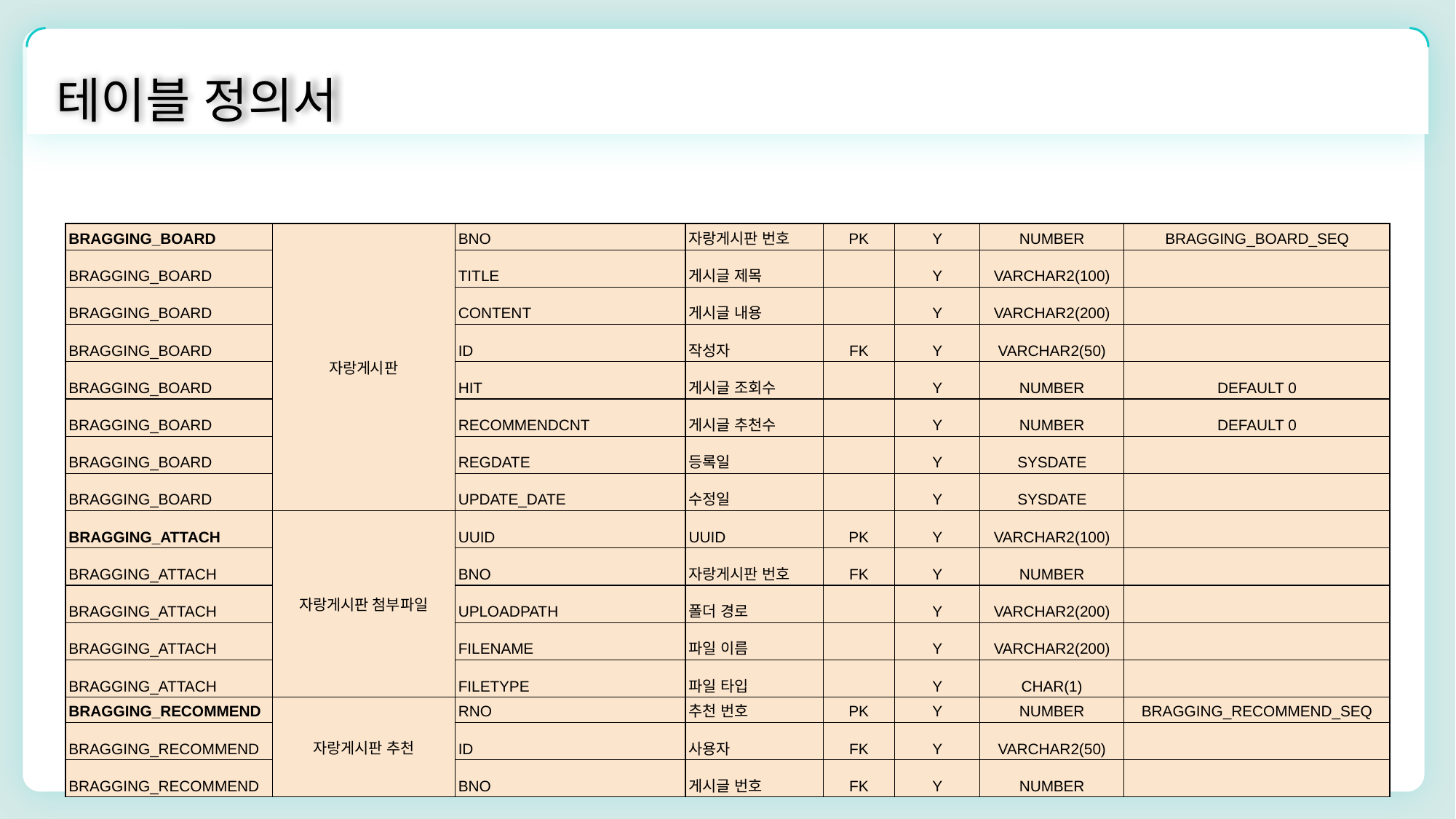

테이블 정의서
| BRAGGING\_BOARD | 자랑게시판 | BNO | 자랑게시판 번호 | PK | Y | NUMBER | BRAGGING\_BOARD\_SEQ |
| --- | --- | --- | --- | --- | --- | --- | --- |
| BRAGGING\_BOARD |  | TITLE | 게시글 제목 |  | Y | VARCHAR2(100) |  |
| BRAGGING\_BOARD |  | CONTENT | 게시글 내용 |  | Y | VARCHAR2(200) |  |
| BRAGGING\_BOARD |  | ID | 작성자 | FK | Y | VARCHAR2(50) |  |
| BRAGGING\_BOARD |  | HIT | 게시글 조회수 |  | Y | NUMBER | DEFAULT 0 |
| BRAGGING\_BOARD |  | RECOMMENDCNT | 게시글 추천수 |  | Y | NUMBER | DEFAULT 0 |
| BRAGGING\_BOARD |  | REGDATE | 등록일 |  | Y | SYSDATE |  |
| BRAGGING\_BOARD |  | UPDATE\_DATE | 수정일 |  | Y | SYSDATE |  |
| BRAGGING\_ATTACH | 자랑게시판 첨부파일 | UUID | UUID | PK | Y | VARCHAR2(100) |  |
| BRAGGING\_ATTACH |  | BNO | 자랑게시판 번호 | FK | Y | NUMBER |  |
| BRAGGING\_ATTACH |  | UPLOADPATH | 폴더 경로 |  | Y | VARCHAR2(200) |  |
| BRAGGING\_ATTACH |  | FILENAME | 파일 이름 |  | Y | VARCHAR2(200) |  |
| BRAGGING\_ATTACH |  | FILETYPE | 파일 타입 |  | Y | CHAR(1) |  |
| BRAGGING\_RECOMMEND | 자랑게시판 추천 | RNO | 추천 번호 | PK | Y | NUMBER | BRAGGING\_RECOMMEND\_SEQ |
| BRAGGING\_RECOMMEND |  | ID | 사용자 | FK | Y | VARCHAR2(50) |  |
| BRAGGING\_RECOMMEND |  | BNO | 게시글 번호 | FK | Y | NUMBER |  |